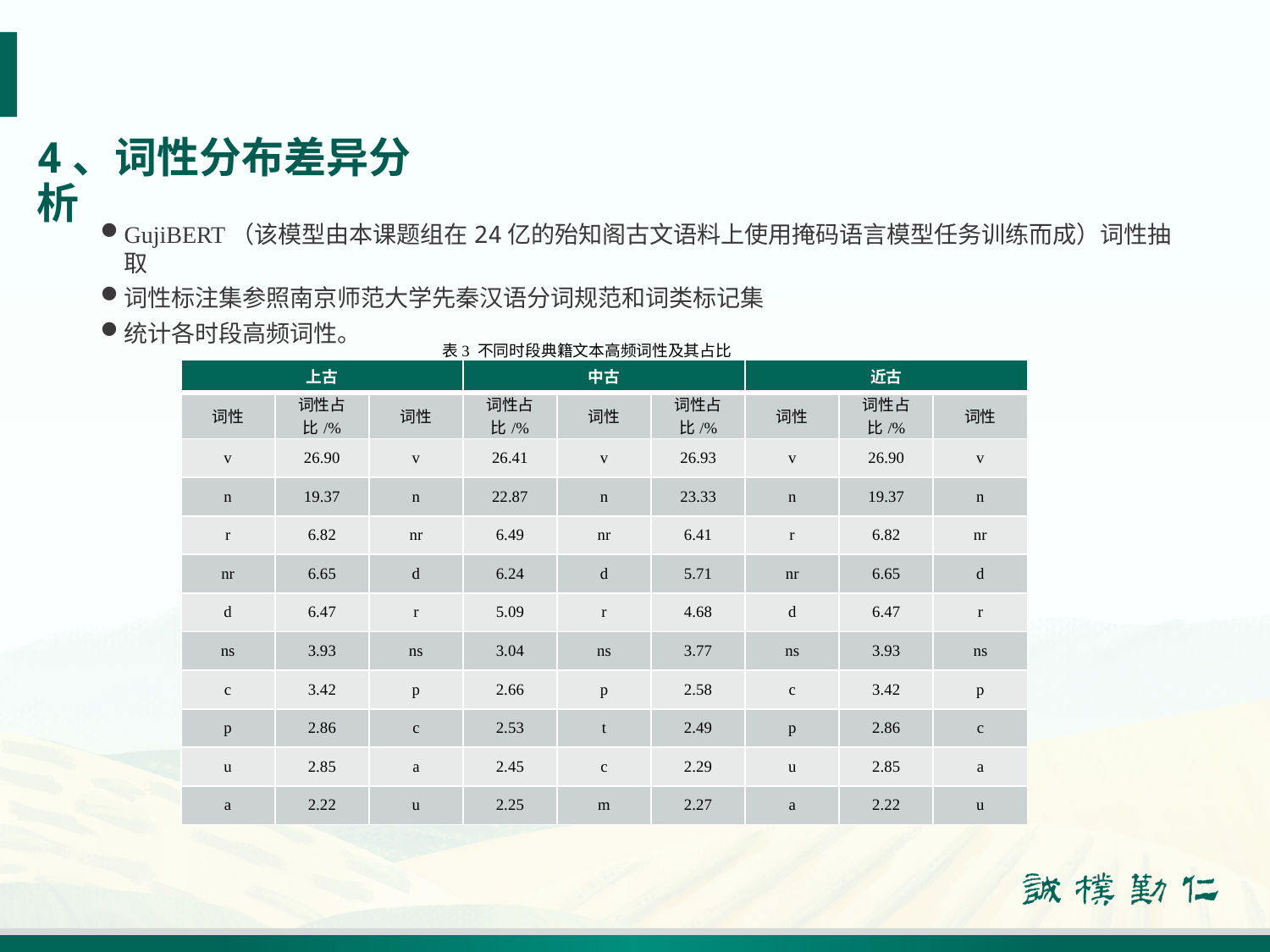

# 4、词性分布差异分析
GujiBERT（该模型由本课题组在24亿的殆知阁古文语料上使用掩码语言模型任务训练而成）词性抽取
词性标注集参照南京师范大学先秦汉语分词规范和词类标记集
统计各时段高频词性。
表3 不同时段典籍文本高频词性及其占比
| 上古 |  |  | 中古 |  |  | 近古 |  |  |
| --- | --- | --- | --- | --- | --- | --- | --- | --- |
| 词性 | 词性占比/% | 词性 | 词性占比/% | 词性 | 词性占比/% | 词性 | 词性占比/% | 词性 |
| v | 26.90 | v | 26.41 | v | 26.93 | v | 26.90 | v |
| n | 19.37 | n | 22.87 | n | 23.33 | n | 19.37 | n |
| r | 6.82 | nr | 6.49 | nr | 6.41 | r | 6.82 | nr |
| nr | 6.65 | d | 6.24 | d | 5.71 | nr | 6.65 | d |
| d | 6.47 | r | 5.09 | r | 4.68 | d | 6.47 | r |
| ns | 3.93 | ns | 3.04 | ns | 3.77 | ns | 3.93 | ns |
| c | 3.42 | p | 2.66 | p | 2.58 | c | 3.42 | p |
| p | 2.86 | c | 2.53 | t | 2.49 | p | 2.86 | c |
| u | 2.85 | a | 2.45 | c | 2.29 | u | 2.85 | a |
| a | 2.22 | u | 2.25 | m | 2.27 | a | 2.22 | u |